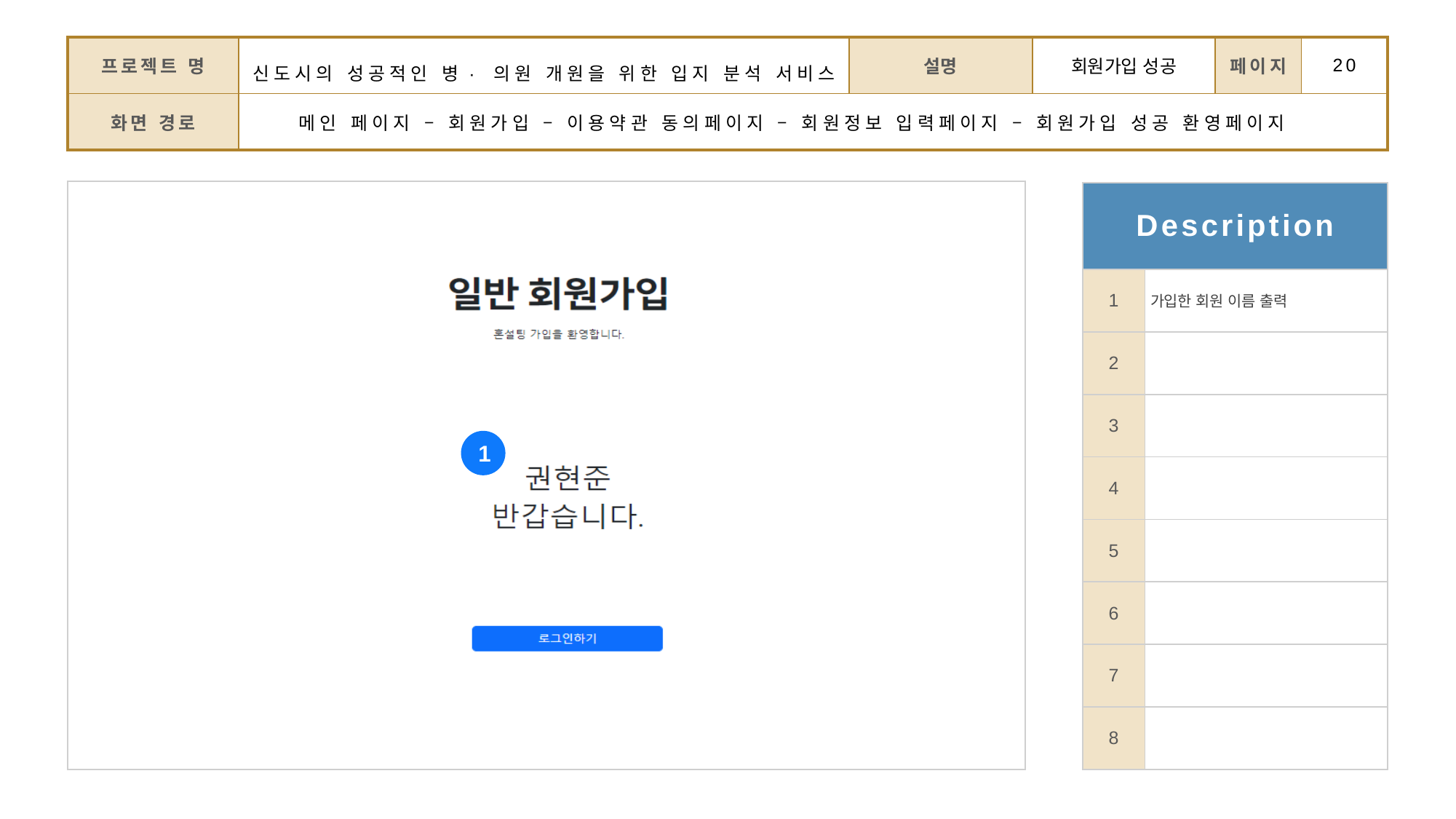

| 프로젝트 명 | 신도시의 성공적인 병·의원 개원을 위한 입지 분석 서비스 | 설명 | 회원가입 성공 | 페이지 | 20 |
| --- | --- | --- | --- | --- | --- |
| 화면 경로 | 메인 페이지 – 회원가입 – 이용약관 동의페이지 – 회원정보 입력페이지 – 회원가입 성공 환영페이지 |  |  |  |  |

| Description |  |
| --- | --- |
| 1 | 가입한 회원 이름 출력 |
| 2 |  |
| 3 |  |
| 4 |  |
| 5 |  |
| 6 |  |
| 7 |  |
| 8 |  |
1